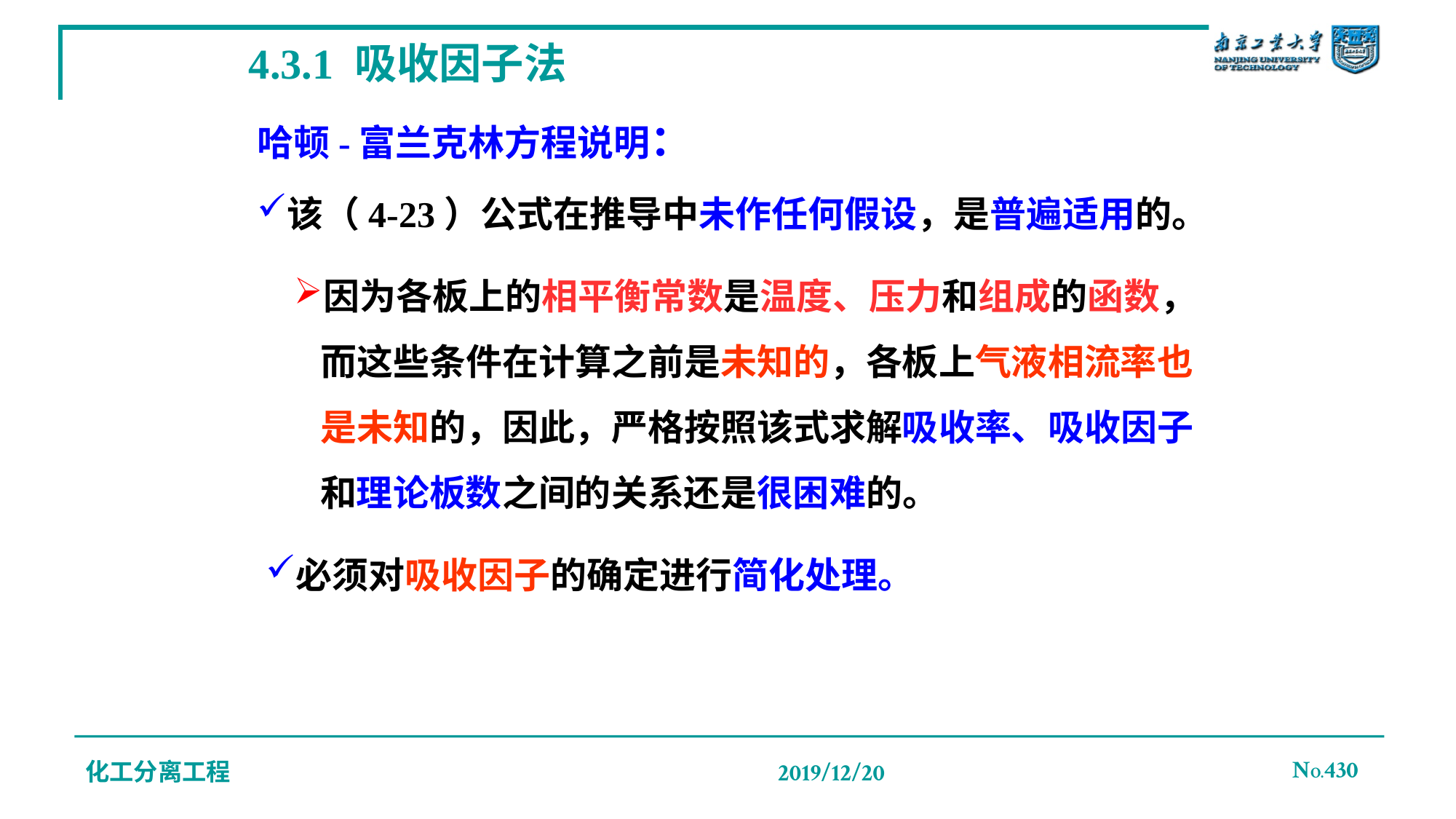

# 4.3.1 吸收因子法
哈顿-富兰克林方程说明：
该（4-23）公式在推导中未作任何假设，是普遍适用的。
因为各板上的相平衡常数是温度、压力和组成的函数，而这些条件在计算之前是未知的，各板上气液相流率也是未知的，因此，严格按照该式求解吸收率、吸收因子和理论板数之间的关系还是很困难的。
必须对吸收因子的确定进行简化处理。
化工分离工程
2019/12/20
NO.430